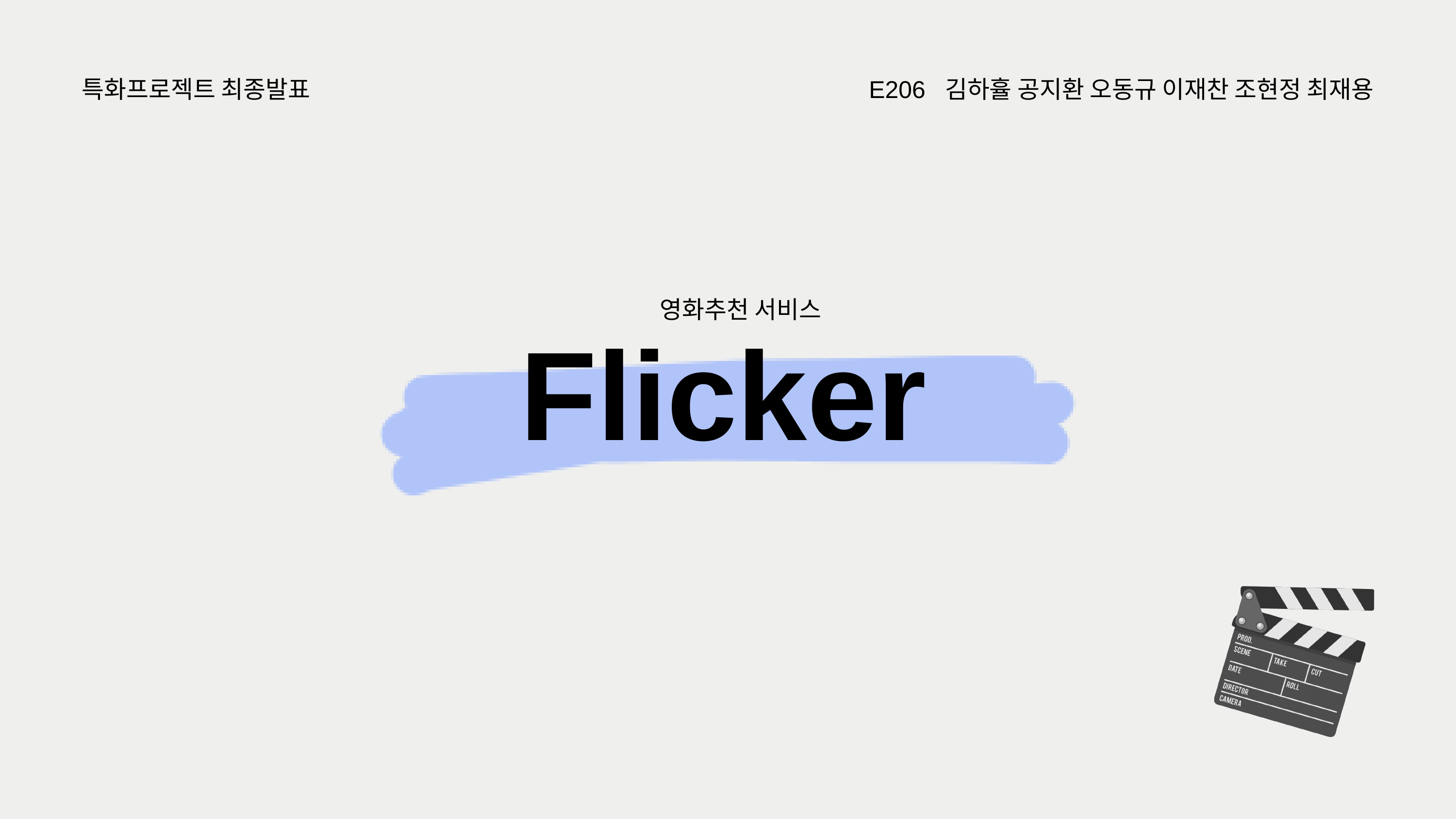

특화프로젝트 최종발표
 E206  김하휼 공지환 오동규 이재찬 조현정 최재용
영화추천 서비스
 Flicker